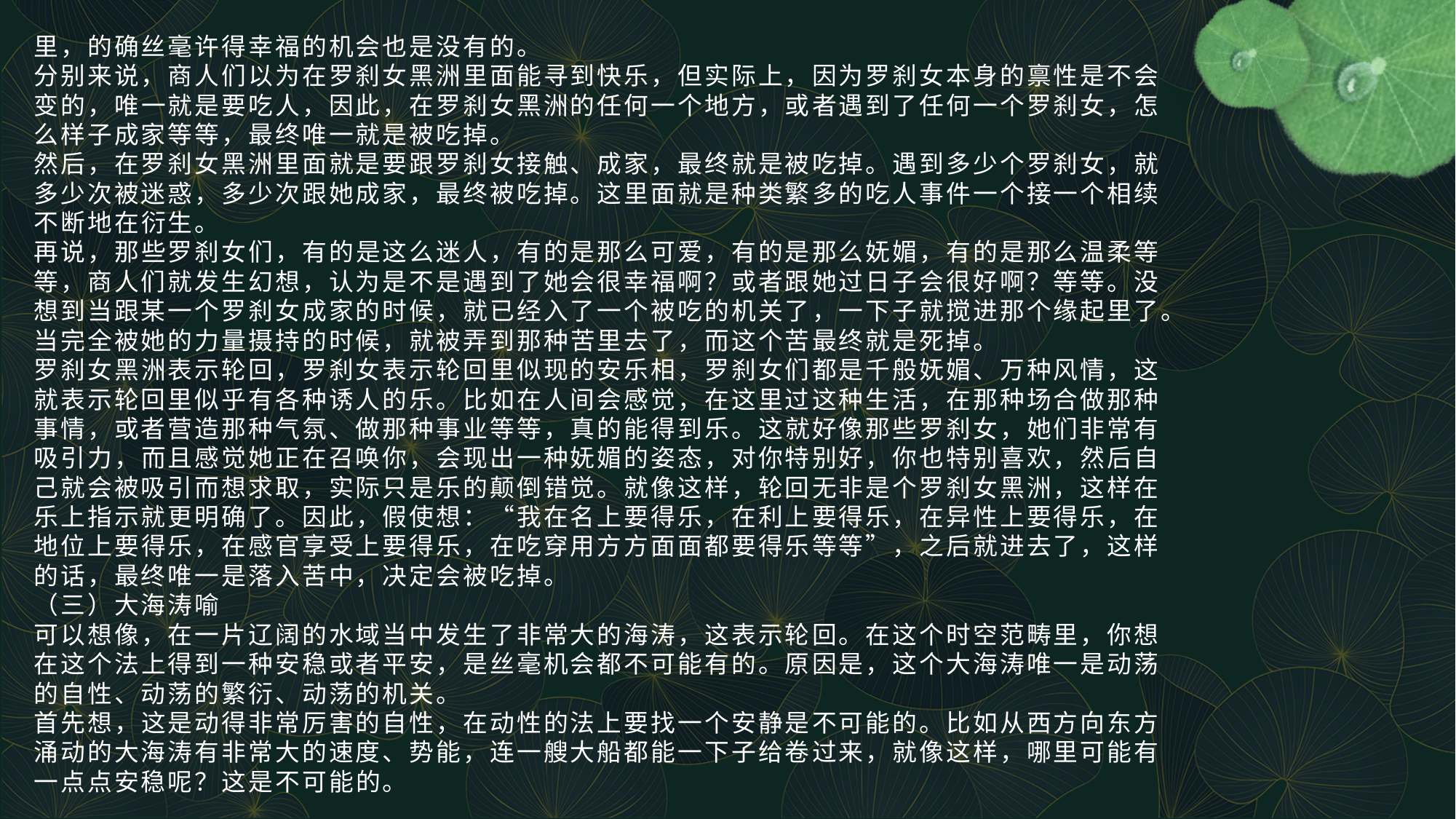

# 里，的确丝毫许得幸福的机会也是没有的。 分别来说，商人们以为在罗刹女黑洲里面能寻到快乐，但实际上，因为罗刹女本身的禀性是不会变的，唯一就是要吃人，因此，在罗刹女黑洲的任何一个地方，或者遇到了任何一个罗刹女，怎么样子成家等等，最终唯一就是被吃掉。 然后，在罗刹女黑洲里面就是要跟罗刹女接触、成家，最终就是被吃掉。遇到多少个罗刹女，就多少次被迷惑，多少次跟她成家，最终被吃掉。这里面就是种类繁多的吃人事件一个接一个相续不断地在衍生。 再说，那些罗刹女们，有的是这么迷人，有的是那么可爱，有的是那么妩媚，有的是那么温柔等等，商人们就发生幻想，认为是不是遇到了她会很幸福啊？或者跟她过日子会很好啊？等等。没想到当跟某一个罗刹女成家的时候，就已经入了一个被吃的机关了，一下子就搅进那个缘起里了。当完全被她的力量摄持的时候，就被弄到那种苦里去了，而这个苦最终就是死掉。 罗刹女黑洲表示轮回，罗刹女表示轮回里似现的安乐相，罗刹女们都是千般妩媚、万种风情，这就表示轮回里似乎有各种诱人的乐。比如在人间会感觉，在这里过这种生活，在那种场合做那种事情，或者营造那种气氛、做那种事业等等，真的能得到乐。这就好像那些罗刹女，她们非常有吸引力，而且感觉她正在召唤你，会现出一种妩媚的姿态，对你特别好，你也特别喜欢，然后自己就会被吸引而想求取，实际只是乐的颠倒错觉。就像这样，轮回无非是个罗刹女黑洲，这样在乐上指示就更明确了。因此，假使想：“我在名上要得乐，在利上要得乐，在异性上要得乐，在地位上要得乐，在感官享受上要得乐，在吃穿用方方面面都要得乐等等”，之后就进去了，这样的话，最终唯一是落入苦中，决定会被吃掉。 （三）大海涛喻 可以想像，在一片辽阔的水域当中发生了非常大的海涛，这表示轮回。在这个时空范畴里，你想在这个法上得到一种安稳或者平安，是丝毫机会都不可能有的。原因是，这个大海涛唯一是动荡的自性、动荡的繁衍、动荡的机关。 首先想，这是动得非常厉害的自性，在动性的法上要找一个安静是不可能的。比如从西方向东方涌动的大海涛有非常大的速度、势能，连一艘大船都能一下子给卷过来，就像这样，哪里可能有一点点安稳呢？这是不可能的。